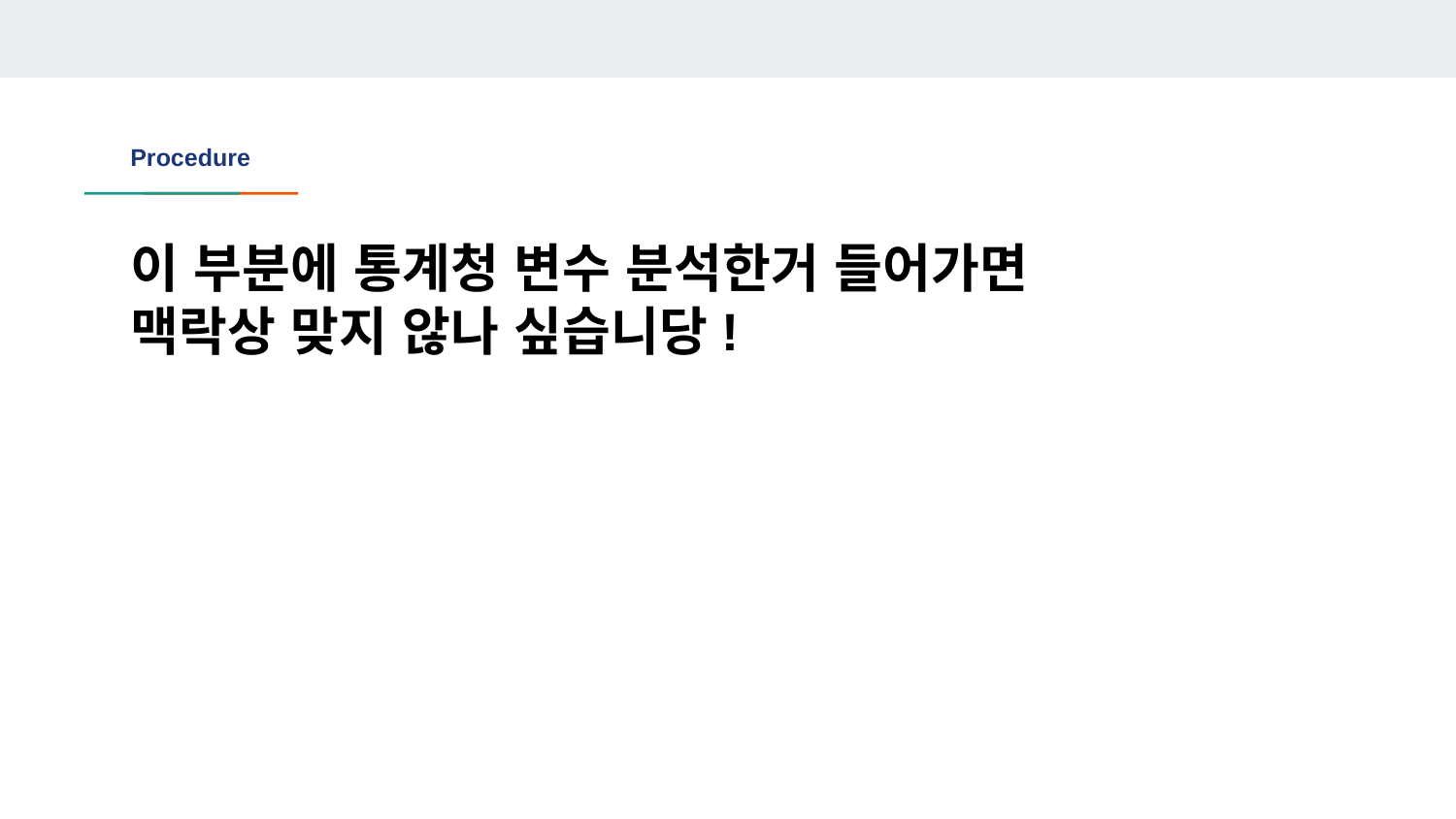

# Procedure
이 부분에 통계청 변수 분석한거 들어가면 맥락상 맞지 않나 싶습니당!